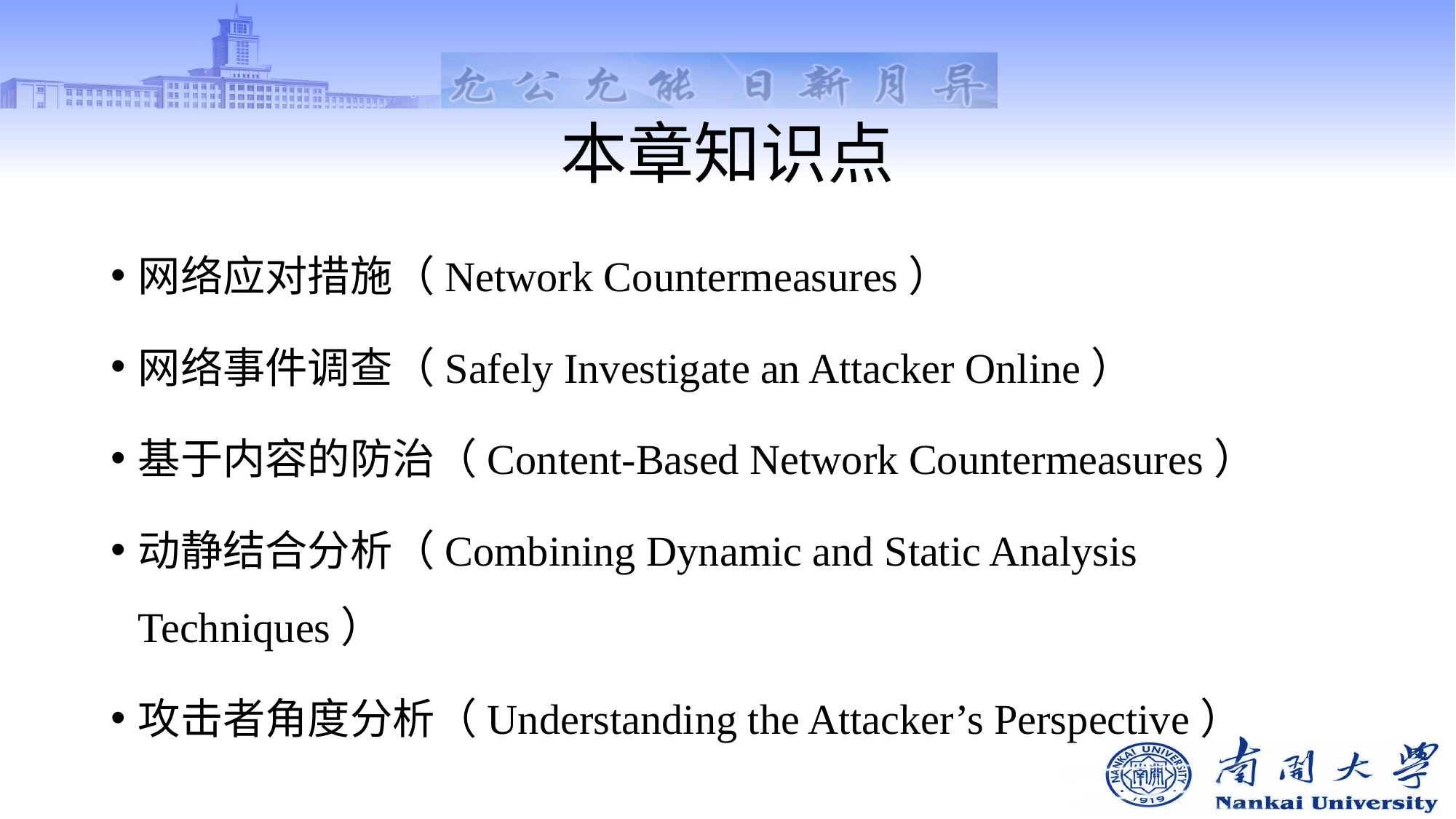

# 本章知识点
网络应对措施（Network Countermeasures）
网络事件调查（Safely Investigate an Attacker Online）
基于内容的防治（Content-Based Network Countermeasures）
动静结合分析（Combining Dynamic and Static Analysis Techniques）
攻击者角度分析（Understanding the Attacker’s Perspective）